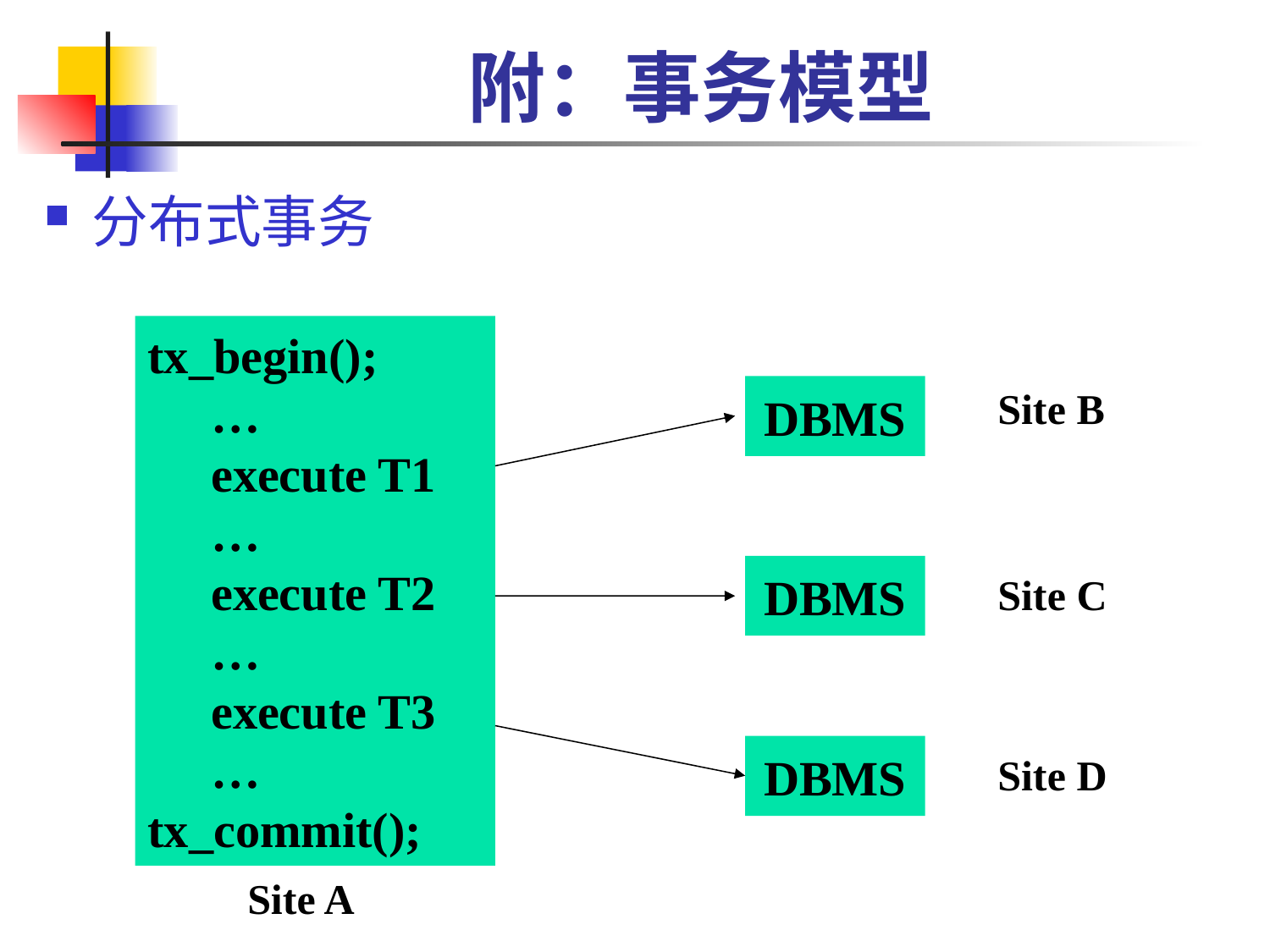

# 附：事务模型
分布式事务
tx_begin();
…
execute T1
…
execute T2
…
execute T3
…
tx_commit();
DBMS
Site B

DBMS
Site C

DBMS
Site D
Site A